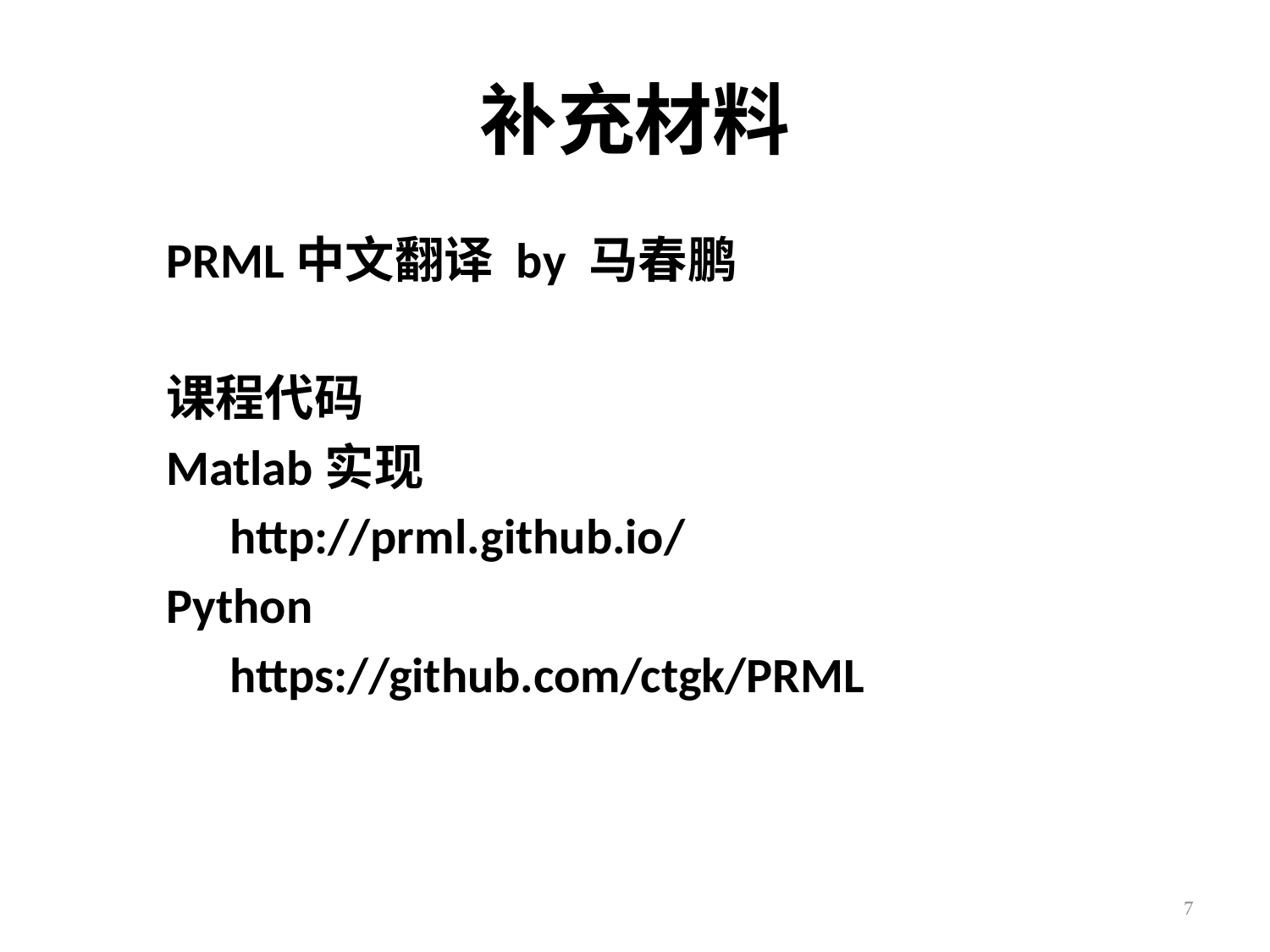

# 补充材料
PRML中文翻译 by 马春鹏

课程代码
Matlab实现
http://prml.github.io/
Python
https://github.com/ctgk/PRML

7